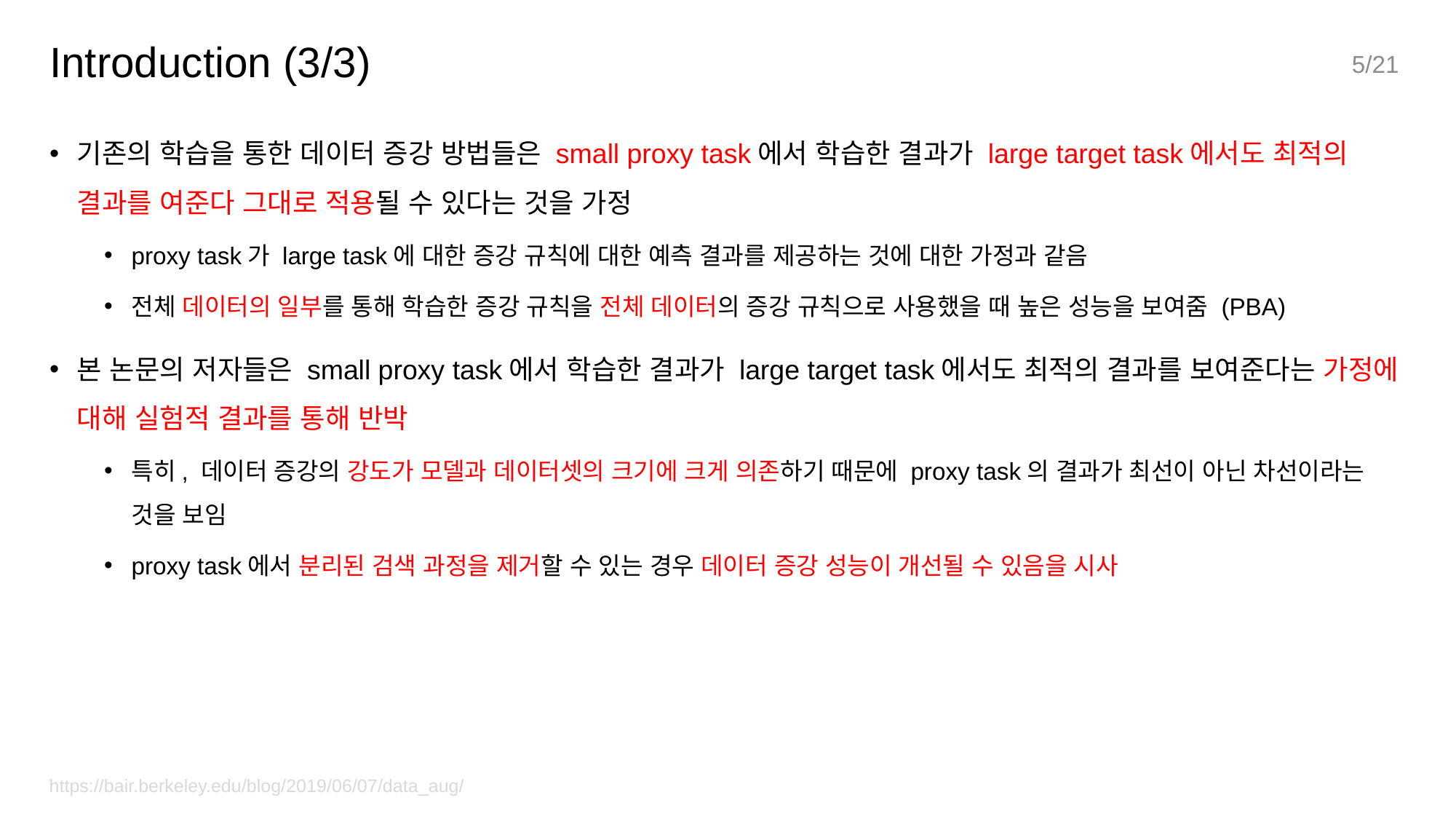

# Introduction (3/3)
5/21
기존의 학습을 통한 데이터 증강 방법들은 small proxy task에서 학습한 결과가 large target task에서도 최적의 결과를 여준다 그대로 적용될 수 있다는 것을 가정
proxy task가 large task에 대한 증강 규칙에 대한 예측 결과를 제공하는 것에 대한 가정과 같음
전체 데이터의 일부를 통해 학습한 증강 규칙을 전체 데이터의 증강 규칙으로 사용했을 때 높은 성능을 보여줌 (PBA)
본 논문의 저자들은 small proxy task에서 학습한 결과가 large target task에서도 최적의 결과를 보여준다는 가정에 대해 실험적 결과를 통해 반박
특히, 데이터 증강의 강도가 모델과 데이터셋의 크기에 크게 의존하기 때문에 proxy task의 결과가 최선이 아닌 차선이라는 것을 보임
proxy task에서 분리된 검색 과정을 제거할 수 있는 경우 데이터 증강 성능이 개선될 수 있음을 시사
https://bair.berkeley.edu/blog/2019/06/07/data_aug/